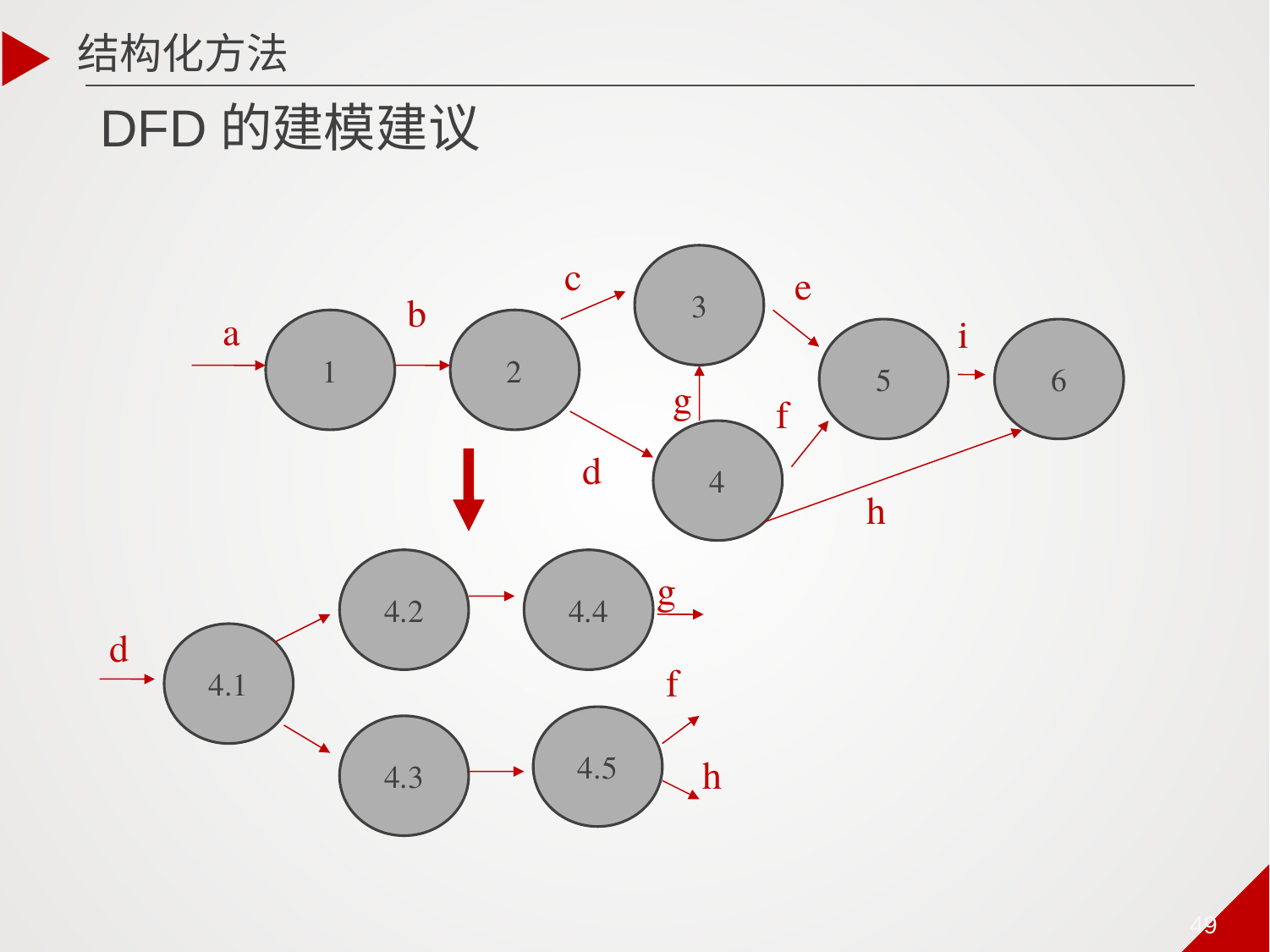

结构化方法

# DFD的建模建议
c
3
e
b

a
i
1
2

5
6

g

f

4

d

h
4.2
4.4
g

d
4.1
f

4.5
4.3

h